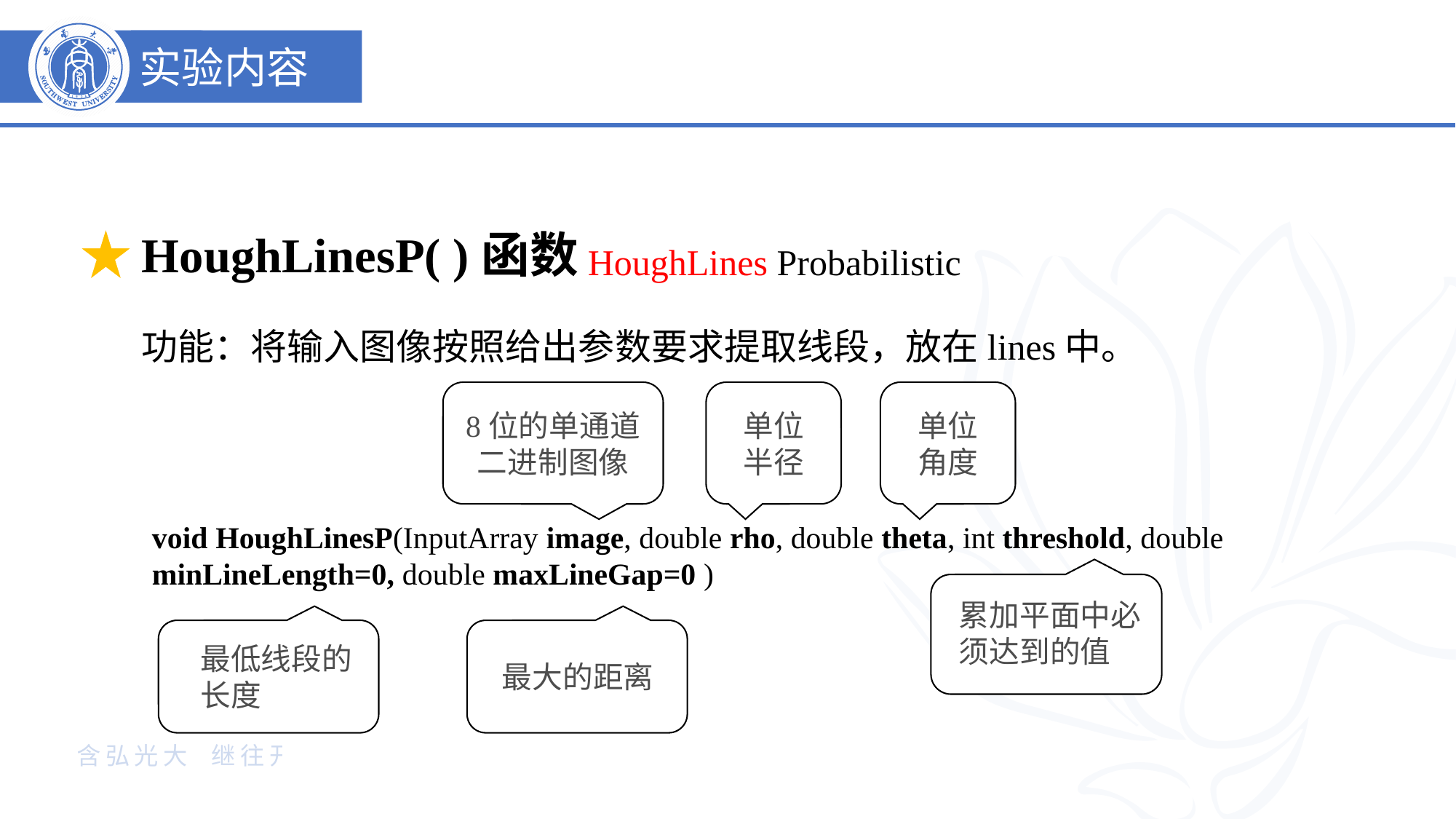

实验内容
HoughLinesP( )函数

HoughLines Probabilistic
功能：将输入图像按照给出参数要求提取线段，放在lines中。
8位的单通道二进制图像
单位
半径
单位
角度
void HoughLinesP(InputArray image, double rho, double theta, int threshold, double minLineLength=0, double maxLineGap=0 )

累加平面中必须达到的值

最低线段的长度
最大的距离